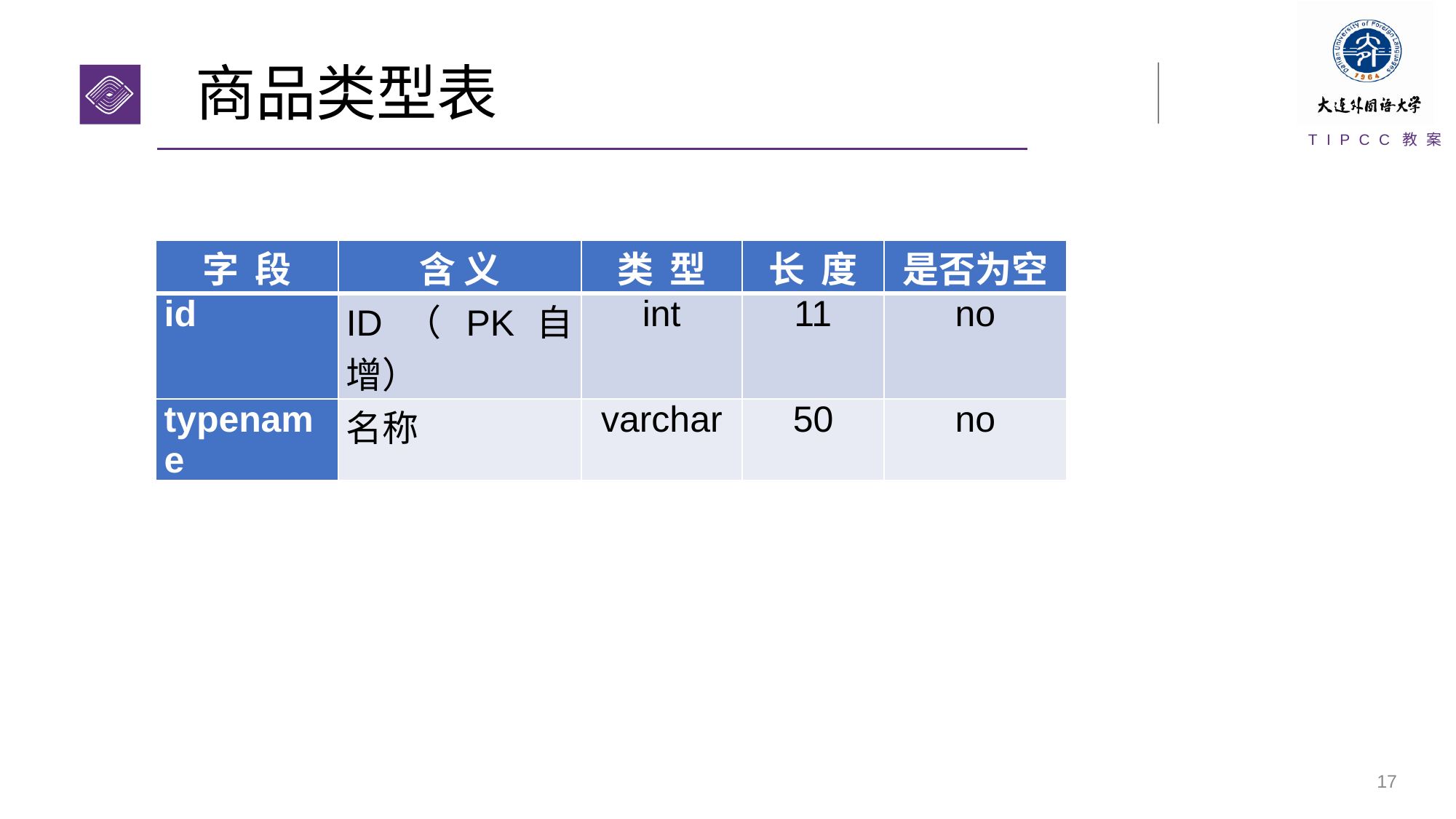

# 商品类型表
| 字 段 | 含 义 | 类 型 | 长 度 | 是否为空 |
| --- | --- | --- | --- | --- |
| id | ID（PK自增） | int | 11 | no |
| typename | 名称 | varchar | 50 | no |
17